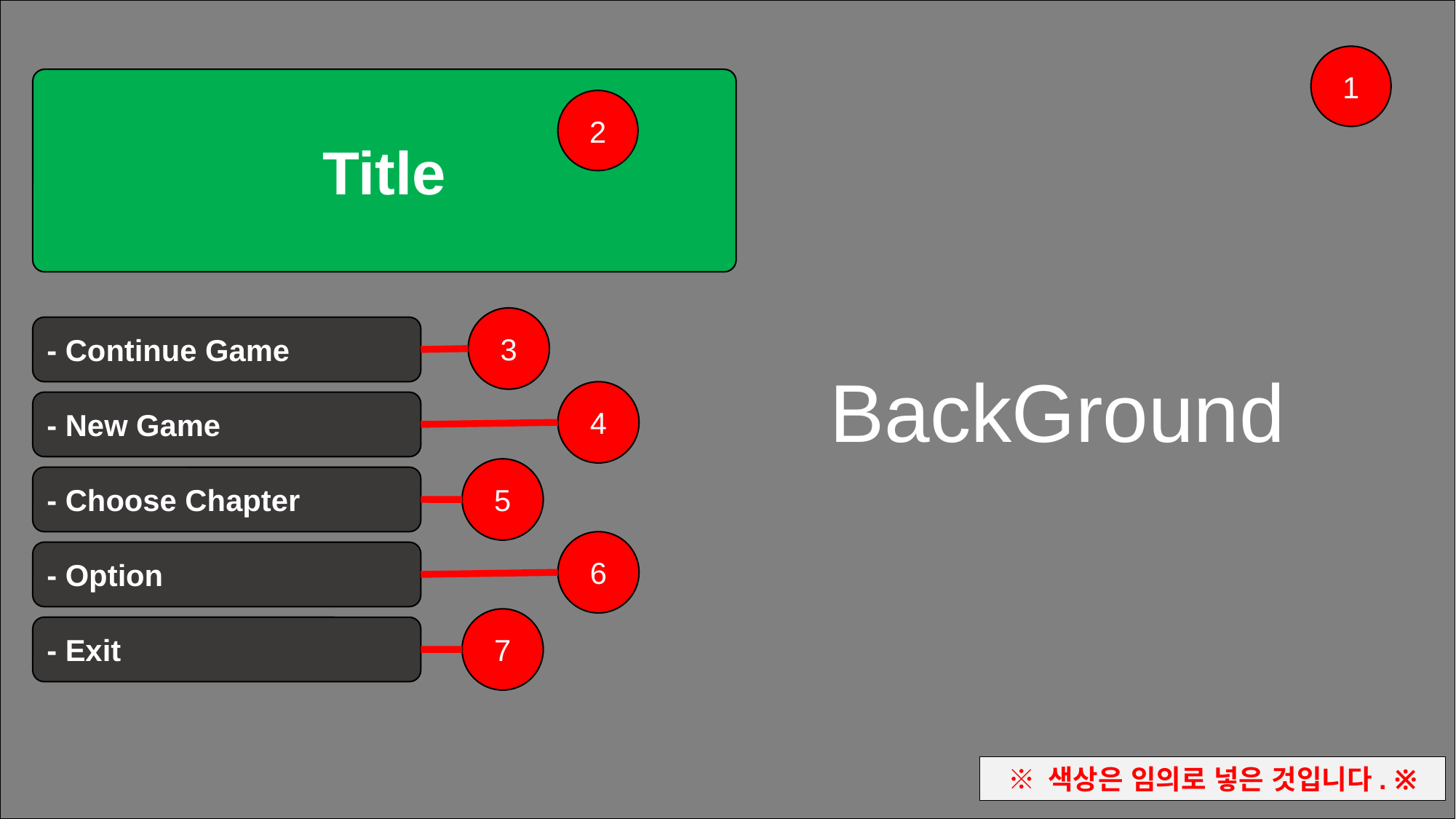

BackGround
1
Title
2
3
- Continue Game
4
- New Game
5
- Choose Chapter
6
- Option
7
- Exit
※ 색상은 임의로 넣은 것입니다. ※